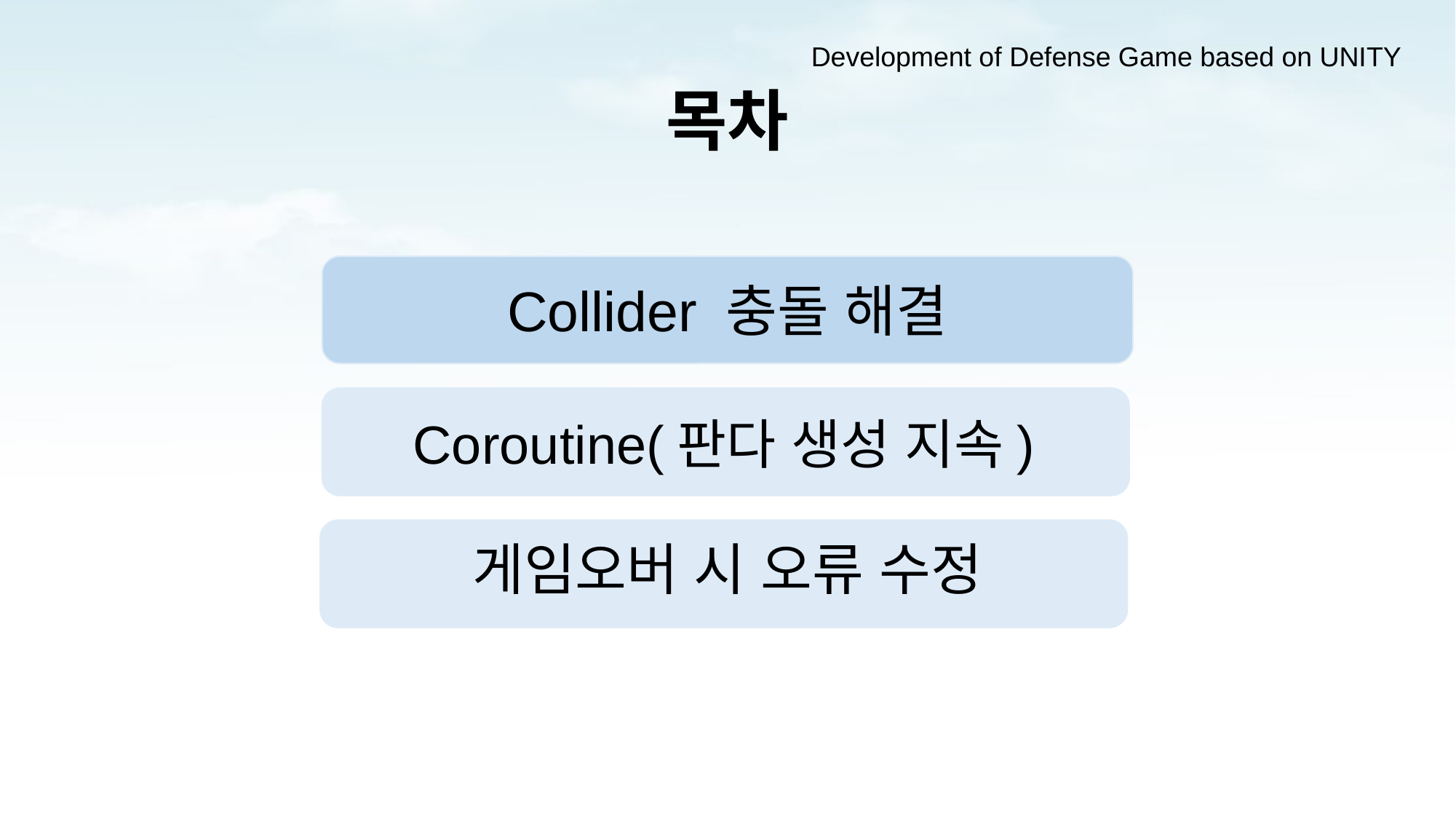

Development of Defense Game based on UNITY
# 목차

Collider 충돌 해결

Coroutine(판다 생성 지속)

게임오버 시 오류 수정